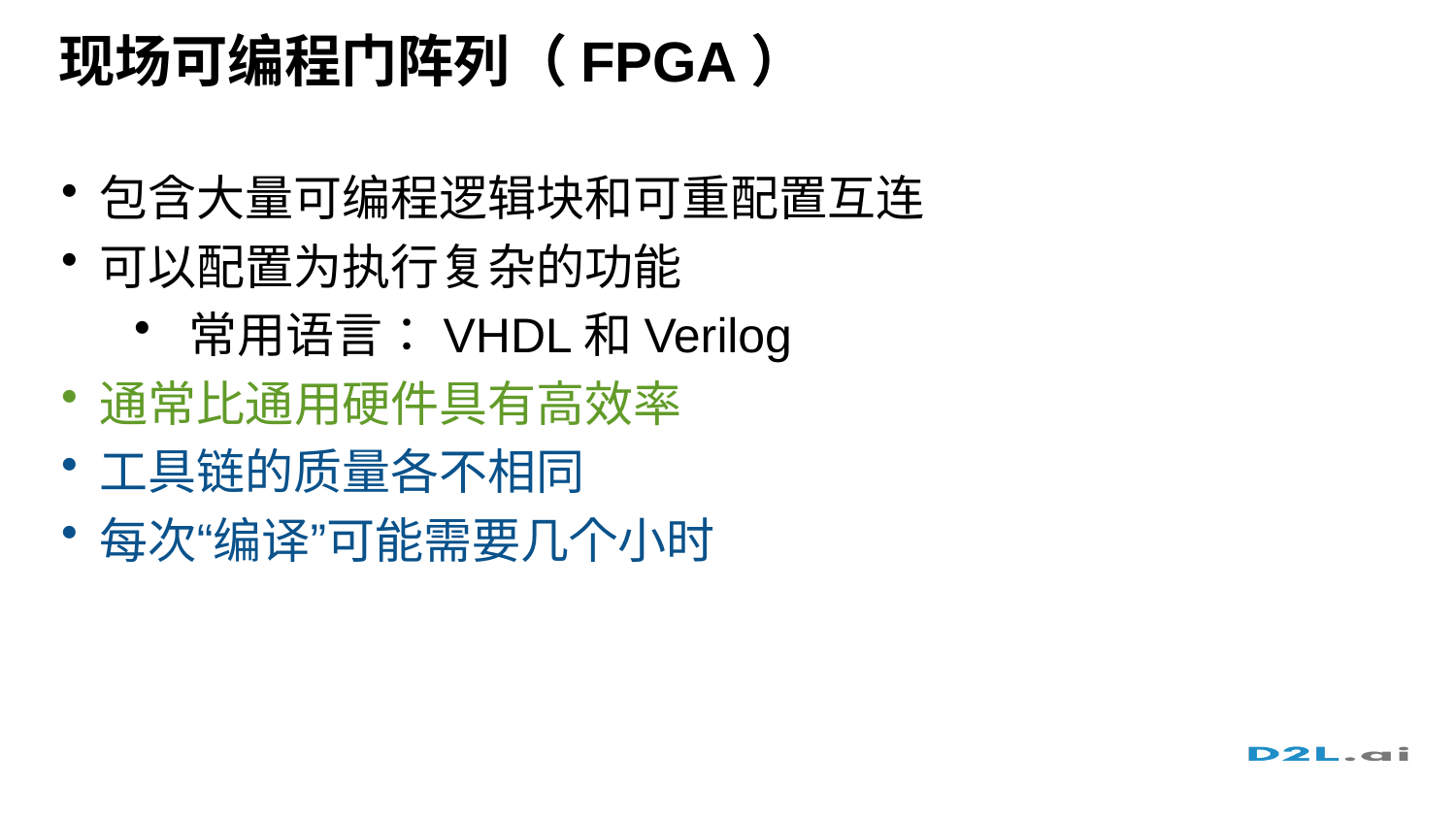

# 现场可编程门阵列（FPGA）
包含大量可编程逻辑块和可重配置互连
可以配置为执行复杂的功能
常用语言：VHDL和Verilog
通常比通用硬件具有高效率
工具链的质量各不相同
每次“编译”可能需要几个小时